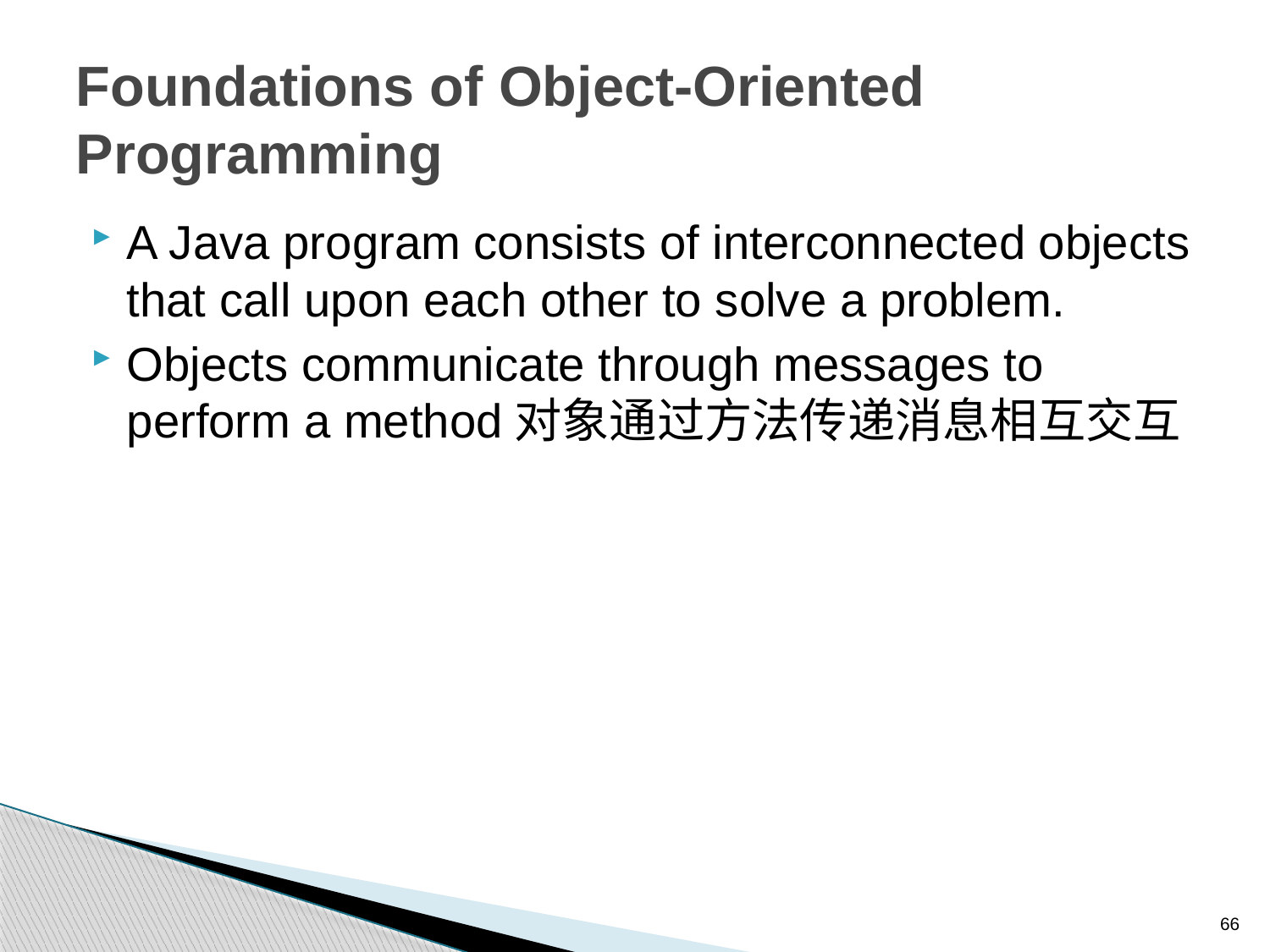

# Foundations of Object-Oriented Programming
A Java program consists of interconnected objects that call upon each other to solve a problem.
Objects communicate through messages to perform a method对象通过方法传递消息相互交互
66